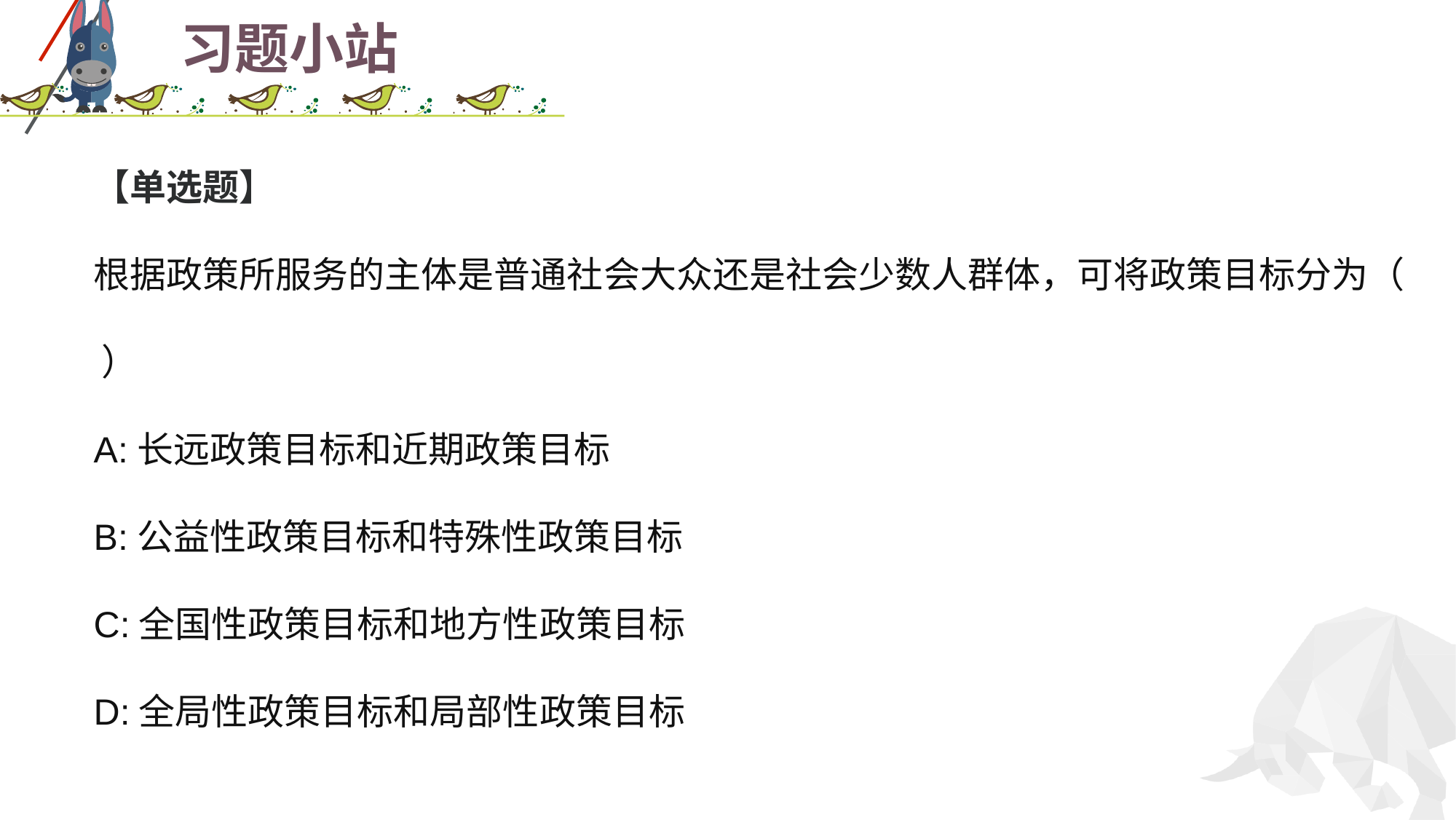

# 习题小站

【单选题】
根据政策所服务的主体是普通社会大众还是社会少数人群体，可将政策目标分为（  ）
A:长远政策目标和近期政策目标
B:公益性政策目标和特殊性政策目标
C:全国性政策目标和地方性政策目标
D:全局性政策目标和局部性政策目标